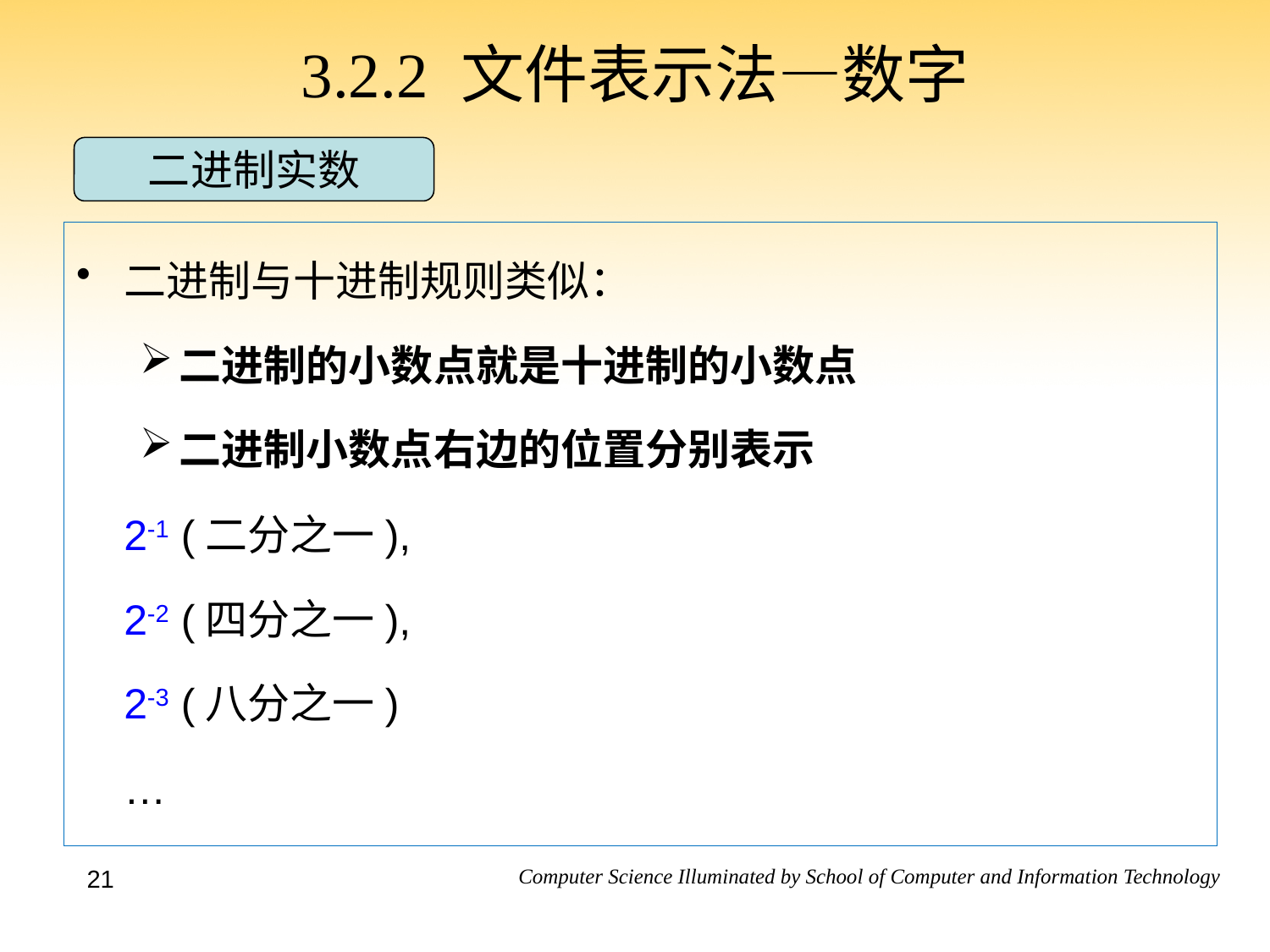

3.2.2 文件表示法—数字
二进制实数
二进制与十进制规则类似：
二进制的小数点就是十进制的小数点
二进制小数点右边的位置分别表示
	2-1 (二分之一),
	2-2 (四分之一),
	2-3 (八分之一)
	…
21